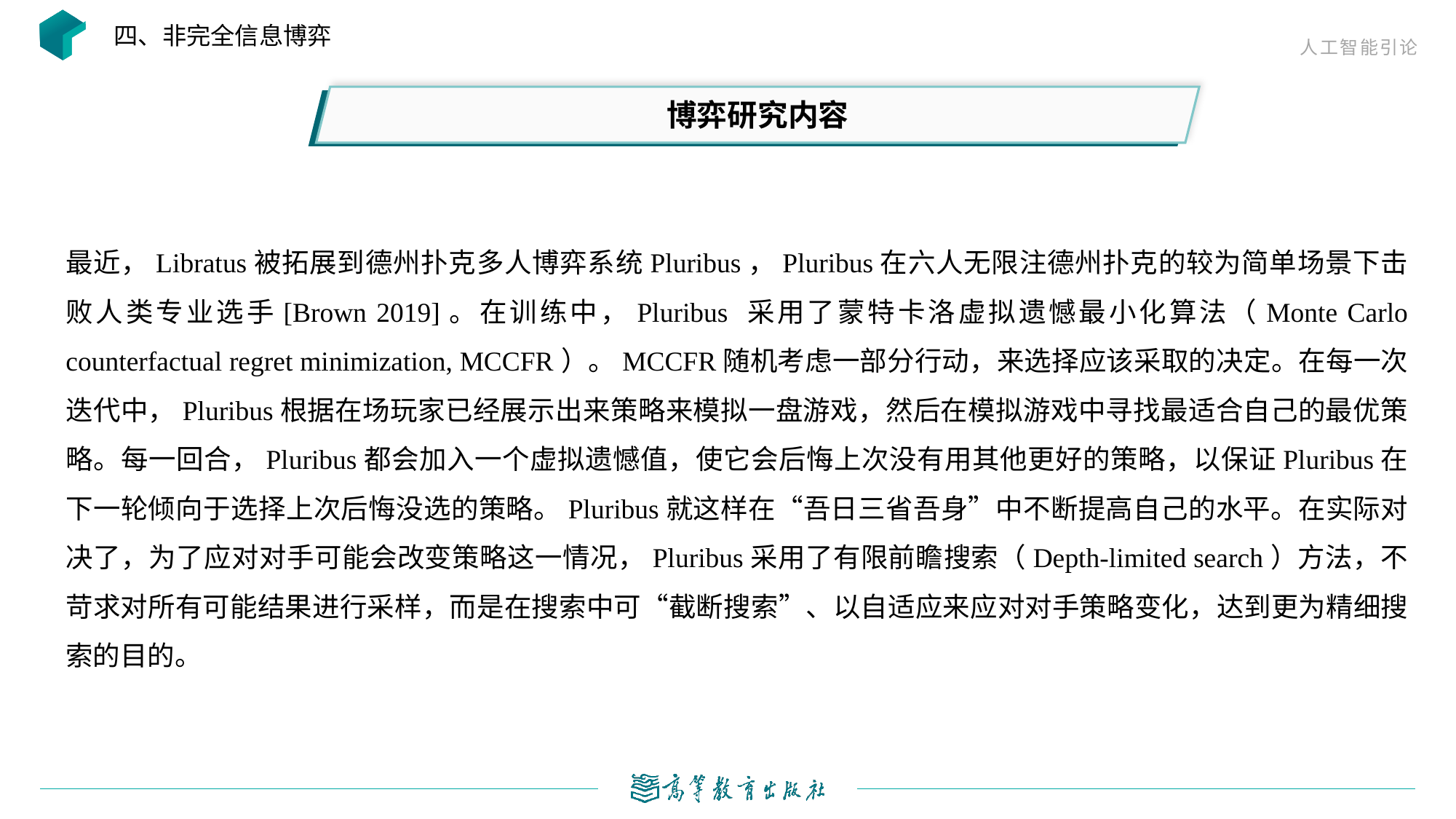

四、非完全信息博弈

博弈研究内容
最近，Libratus被拓展到德州扑克多人博弈系统Pluribus，Pluribus在六人无限注德州扑克的较为简单场景下击败人类专业选手[Brown 2019]。在训练中，Pluribus 采用了蒙特卡洛虚拟遗憾最小化算法（Monte Carlo counterfactual regret minimization, MCCFR）。MCCFR随机考虑一部分行动，来选择应该采取的决定。在每一次迭代中，Pluribus根据在场玩家已经展示出来策略来模拟一盘游戏，然后在模拟游戏中寻找最适合自己的最优策略。每一回合，Pluribus都会加入一个虚拟遗憾值，使它会后悔上次没有用其他更好的策略，以保证Pluribus在下一轮倾向于选择上次后悔没选的策略。Pluribus就这样在“吾日三省吾身”中不断提高自己的水平。在实际对决了，为了应对对手可能会改变策略这一情况，Pluribus采用了有限前瞻搜索（Depth-limited search）方法，不苛求对所有可能结果进行采样，而是在搜索中可“截断搜索”、以自适应来应对对手策略变化，达到更为精细搜索的目的。